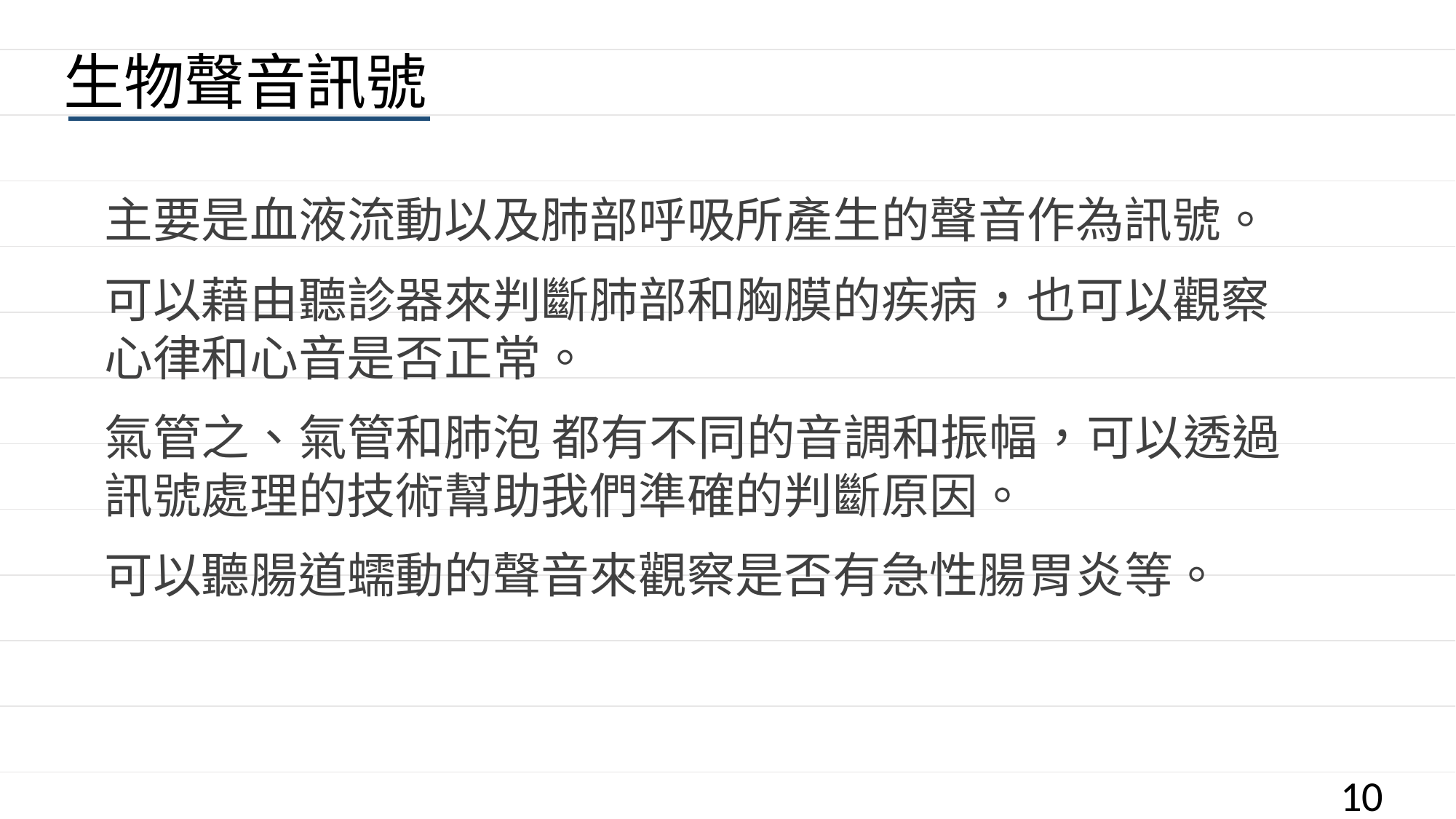

生物聲音訊號
主要是血液流動以及肺部呼吸所產生的聲音作為訊號。
可以藉由聽診器來判斷肺部和胸膜的疾病，也可以觀察心律和心音是否正常。
氣管之、氣管和肺泡 都有不同的音調和振幅，可以透過訊號處理的技術幫助我們準確的判斷原因。
可以聽腸道蠕動的聲音來觀察是否有急性腸胃炎等。
10